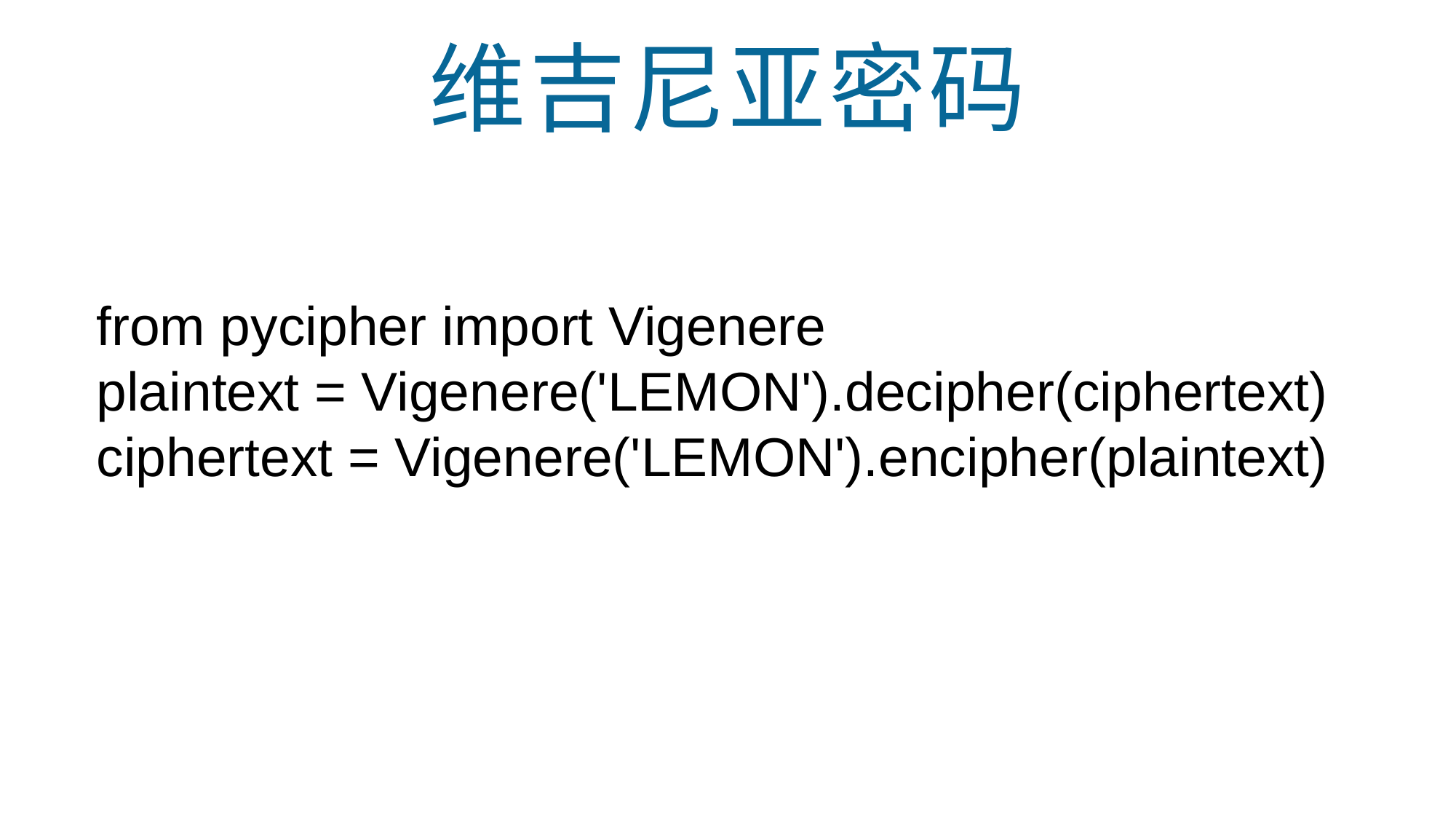

维吉尼亚密码
from pycipher import Vigenere
plaintext = Vigenere('LEMON').decipher(ciphertext)
ciphertext = Vigenere('LEMON').encipher(plaintext)